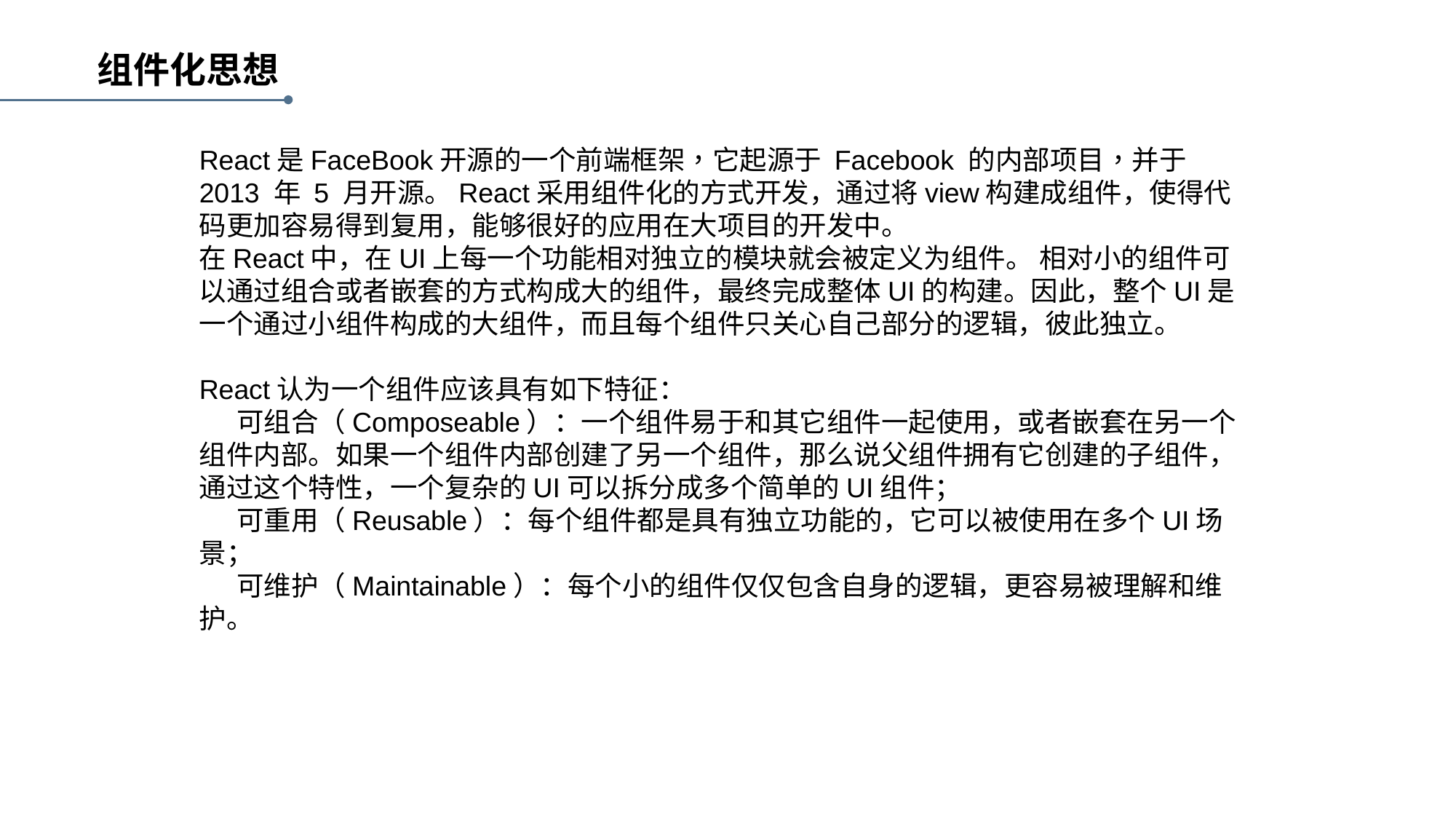

组件化思想
React是FaceBook开源的一个前端框架，它起源于 Facebook 的内部项目，并于 2013 年 5 月开源。React采用组件化的方式开发，通过将view构建成组件，使得代码更加容易得到复用，能够很好的应用在大项目的开发中。
在React中，在UI上每一个功能相对独立的模块就会被定义为组件。 相对小的组件可以通过组合或者嵌套的方式构成大的组件，最终完成整体UI的构建。因此，整个UI是一个通过小组件构成的大组件，而且每个组件只关心自己部分的逻辑，彼此独立。

React认为一个组件应该具有如下特征：
     可组合（Composeable）：一个组件易于和其它组件一起使用，或者嵌套在另一个组件内部。如果一个组件内部创建了另一个组件，那么说父组件拥有它创建的子组件，通过这个特性，一个复杂的UI可以拆分成多个简单的UI组件；
     可重用（Reusable）：每个组件都是具有独立功能的，它可以被使用在多个UI场景；
     可维护（Maintainable）：每个小的组件仅仅包含自身的逻辑，更容易被理解和维护。